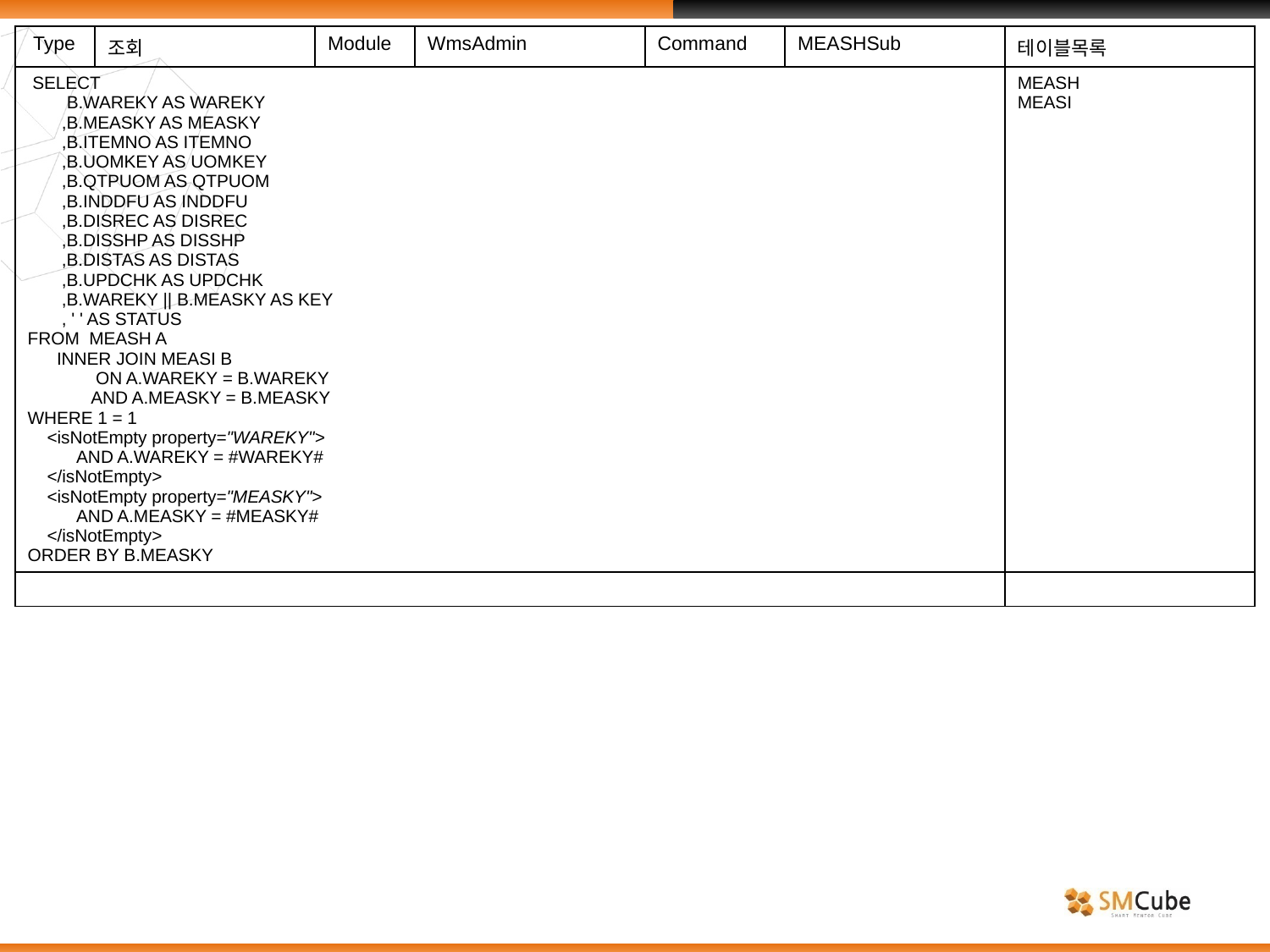

| Type | 조회 | Module | WmsAdmin | Command | MEASHSub | 테이블목록 |
| --- | --- | --- | --- | --- | --- | --- |
| SELECT B.WAREKY AS WAREKY ,B.MEASKY AS MEASKY ,B.ITEMNO AS ITEMNO ,B.UOMKEY AS UOMKEY ,B.QTPUOM AS QTPUOM ,B.INDDFU AS INDDFU ,B.DISREC AS DISREC ,B.DISSHP AS DISSHP ,B.DISTAS AS DISTAS ,B.UPDCHK AS UPDCHK ,B.WAREKY || B.MEASKY AS KEY , ' ' AS STATUS FROM MEASH A INNER JOIN MEASI B ON A.WAREKY = B.WAREKY AND A.MEASKY = B.MEASKY WHERE 1 = 1 <isNotEmpty property="WAREKY"> AND A.WAREKY = #WAREKY# </isNotEmpty> <isNotEmpty property="MEASKY"> AND A.MEASKY = #MEASKY# </isNotEmpty> ORDER BY B.MEASKY |  |  |  |  |  | MEASH MEASI |
|  |  |  |  |  |  |  |